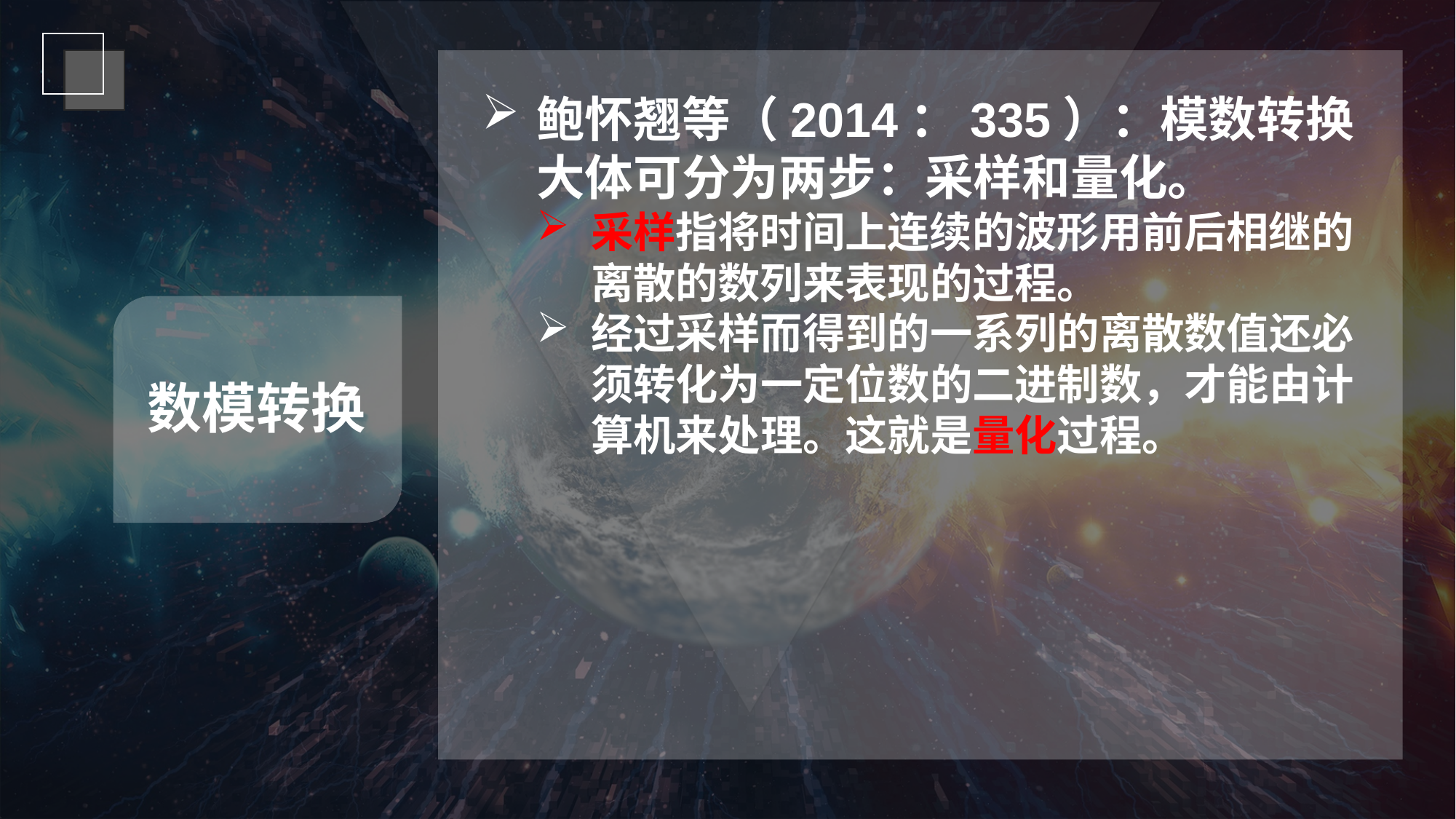

鲍怀翘等（2014：335）：模数转换大体可分为两步：采样和量化。
采样指将时间上连续的波形用前后相继的离散的数列来表现的过程。
经过采样而得到的一系列的离散数值还必须转化为一定位数的二进制数，才能由计算机来处理。这就是量化过程。

数模转换